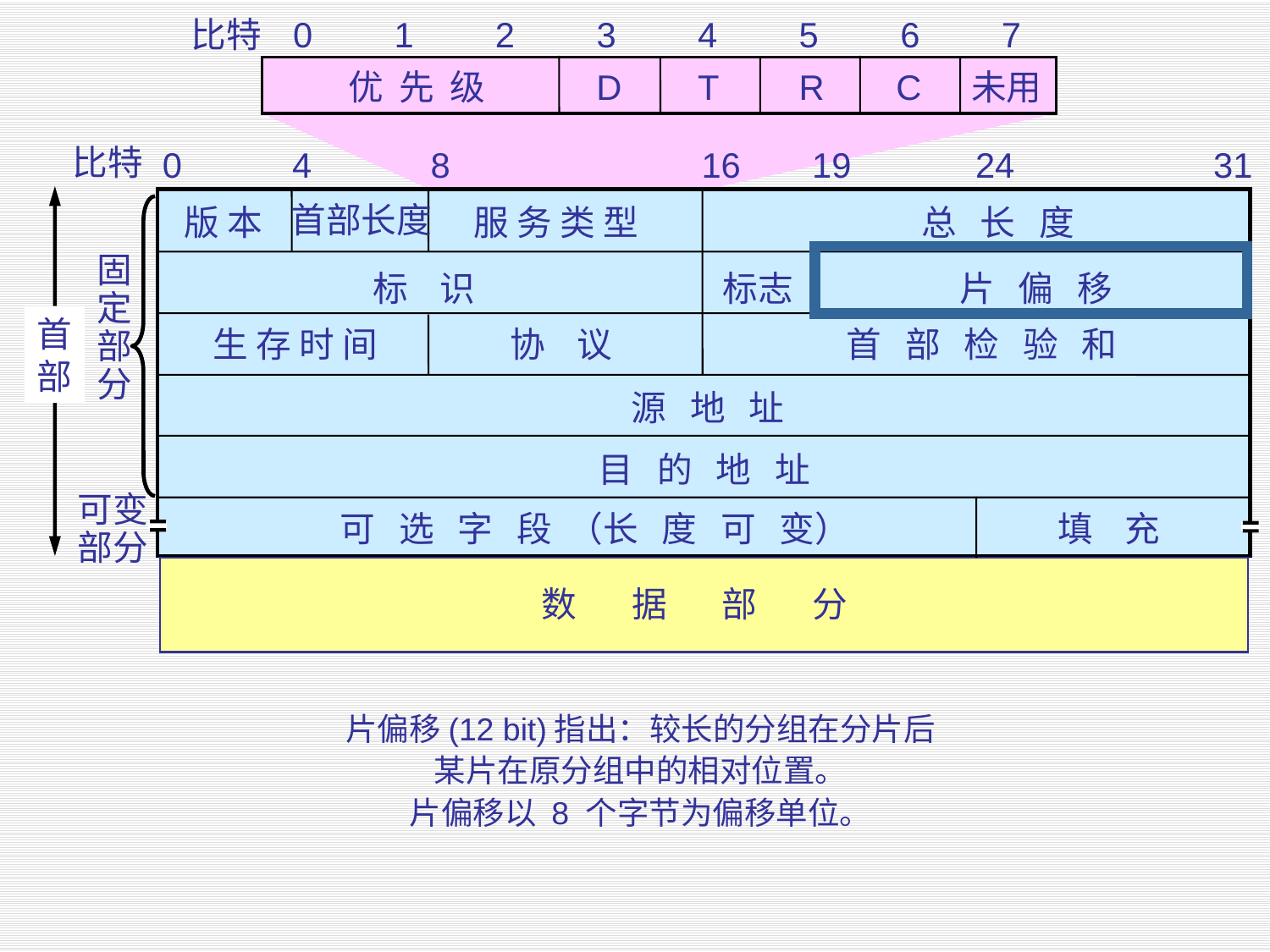

比特
0
1
2
3
4
5
6
7

优  先  级
D
T
R
C
未用

比特
0
4
8
16
19
24
31

首部长度
版 本
服 务 类 型
总   长   度

固
定
部
分

片偏移(12 bit)指出：较长的分组在分片后
某片在原分组中的相对位置。
片偏移以 8 个字节为偏移单位。

标    识
标志
片   偏   移
首
部

生 存 时 间
协    议
首   部   检   验   和

源   地   址

目   的   地   址
可变
部分

可   选   字   段  （长   度   可   变）
填    充

数       据       部       分